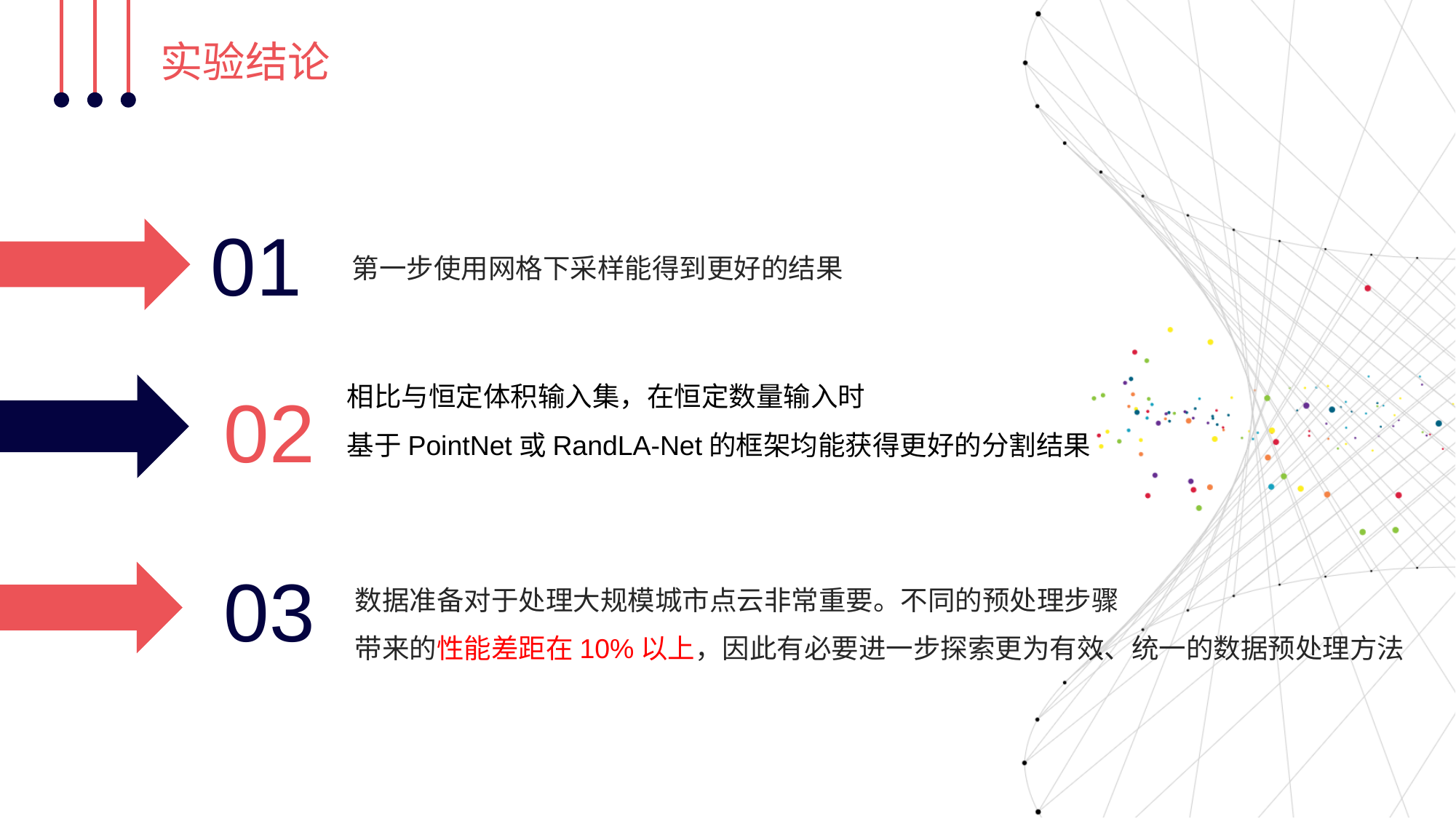

实验结论
01
第一步使用网格下采样能得到更好的结果

相比与恒定体积输入集，在恒定数量输入时
基于PointNet或RandLA-Net的框架均能获得更好的分割结果
02

03
数据准备对于处理大规模城市点云非常重要。不同的预处理步骤
带来的性能差距在10%以上，因此有必要进一步探索更为有效、统一的数据预处理方法